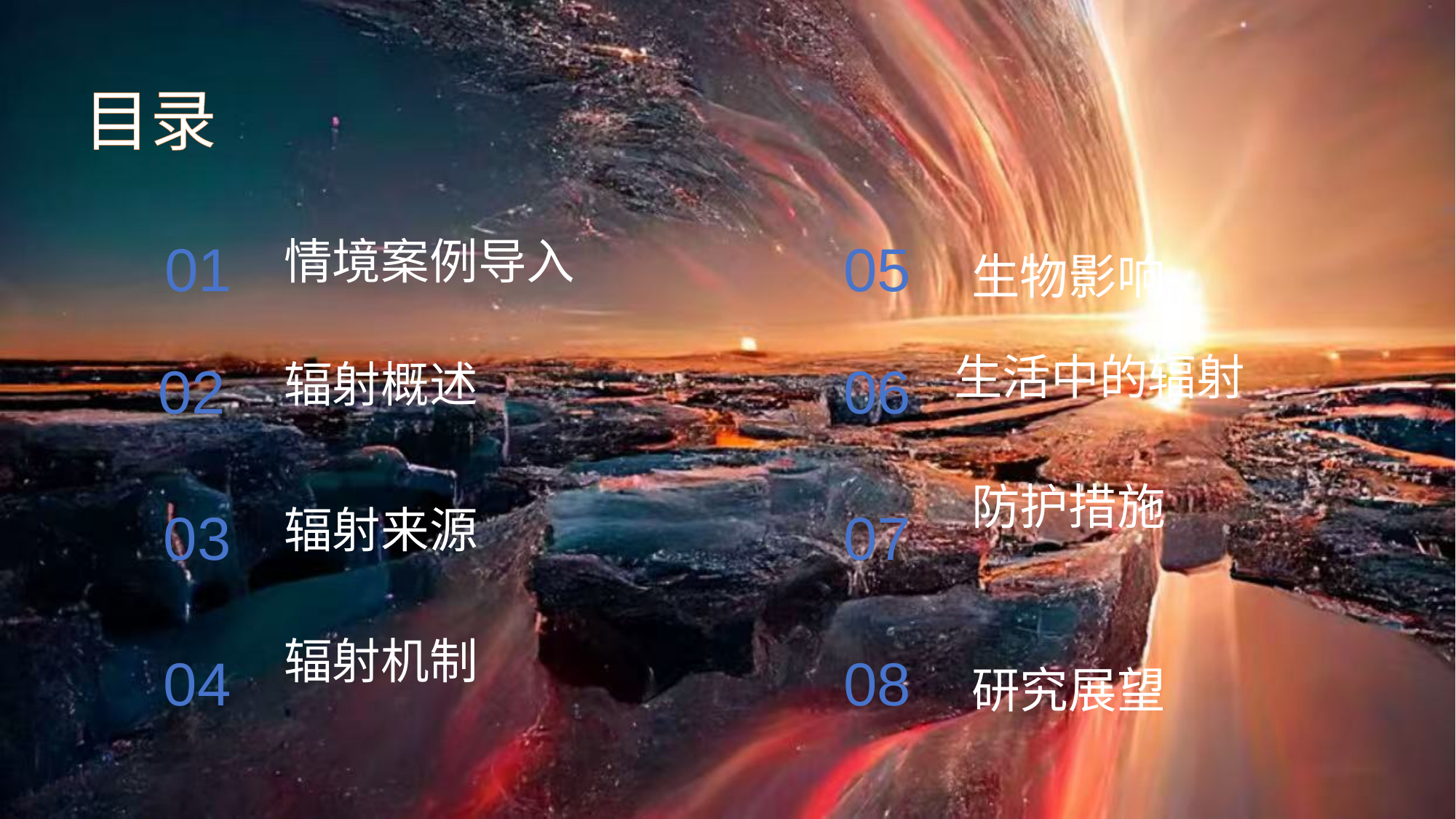

#
目录

情境案例导入
01
05
生物影响
生活中的辐射
辐射概述
02
06
防护措施
03
辐射来源
07
辐射机制
04
08
研究展望